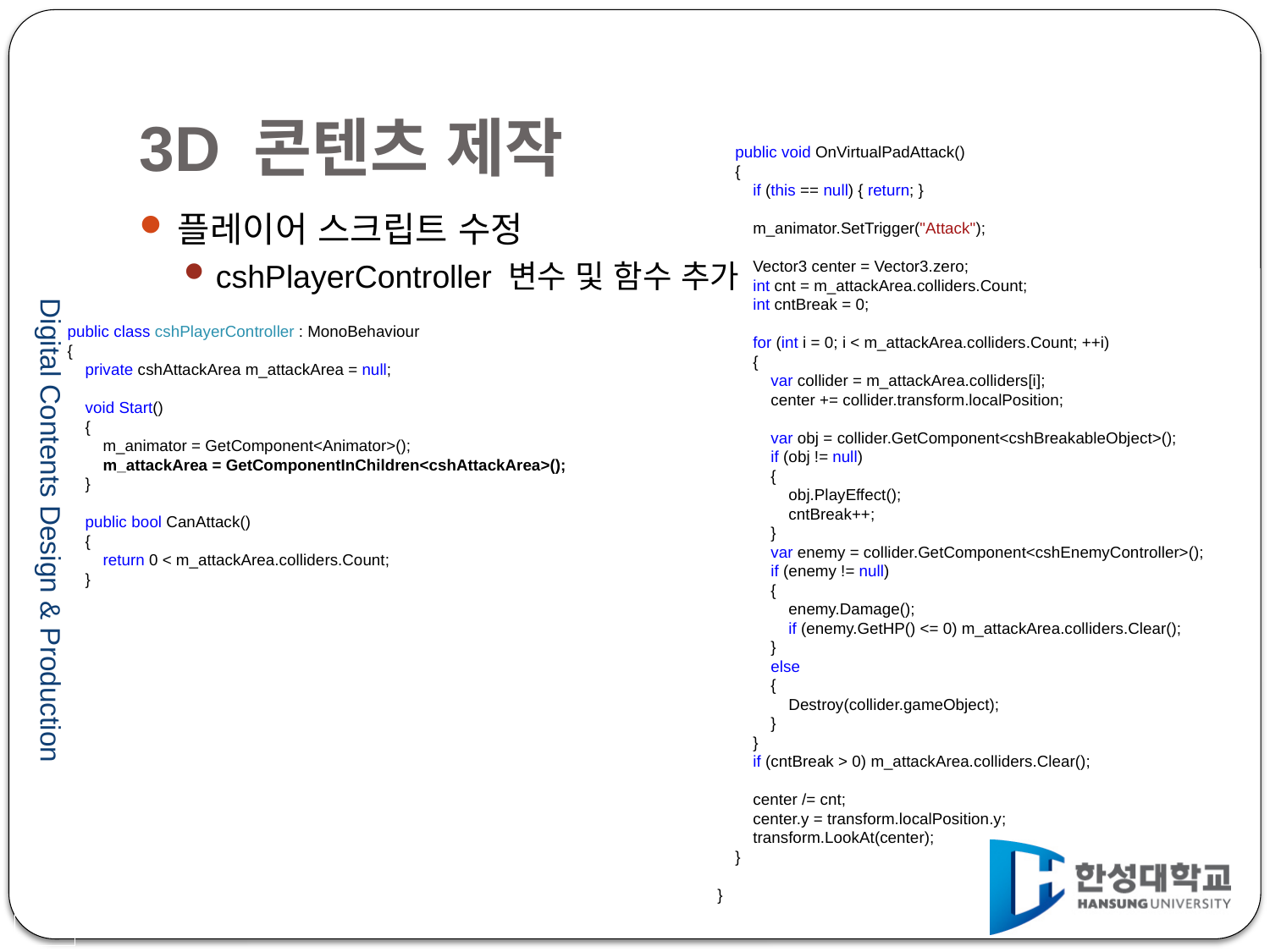

# 3D 콘텐츠 제작
    public void OnVirtualPadAttack()
    {
        if (this == null) { return; }

        m_animator.SetTrigger("Attack");

        Vector3 center = Vector3.zero;
        int cnt = m_attackArea.colliders.Count;
        int cntBreak = 0;

        for (int i = 0; i < m_attackArea.colliders.Count; ++i)
        {
            var collider = m_attackArea.colliders[i];
            center += collider.transform.localPosition;

            var obj = collider.GetComponent<cshBreakableObject>();
            if (obj != null)
            {
                obj.PlayEffect();
                cntBreak++;
            }
            var enemy = collider.GetComponent<cshEnemyController>();
            if (enemy != null)
            {
                enemy.Damage();
                if (enemy.GetHP() <= 0) m_attackArea.colliders.Clear();
            }
            else
            {
                Destroy(collider.gameObject);
            }
        }
        if (cntBreak > 0) m_attackArea.colliders.Clear();

        center /= cnt;
        center.y = transform.localPosition.y;
        transform.LookAt(center);
    }

}
플레이어 스크립트 수정
cshPlayerController 변수 및 함수 추가
public class cshPlayerController : MonoBehaviour
{
    private cshAttackArea m_attackArea = null;

    void Start()
    {
        m_animator = GetComponent<Animator>();
        m_attackArea = GetComponentInChildren<cshAttackArea>();
    }

    public bool CanAttack()
    {
        return 0 < m_attackArea.colliders.Count;
    }